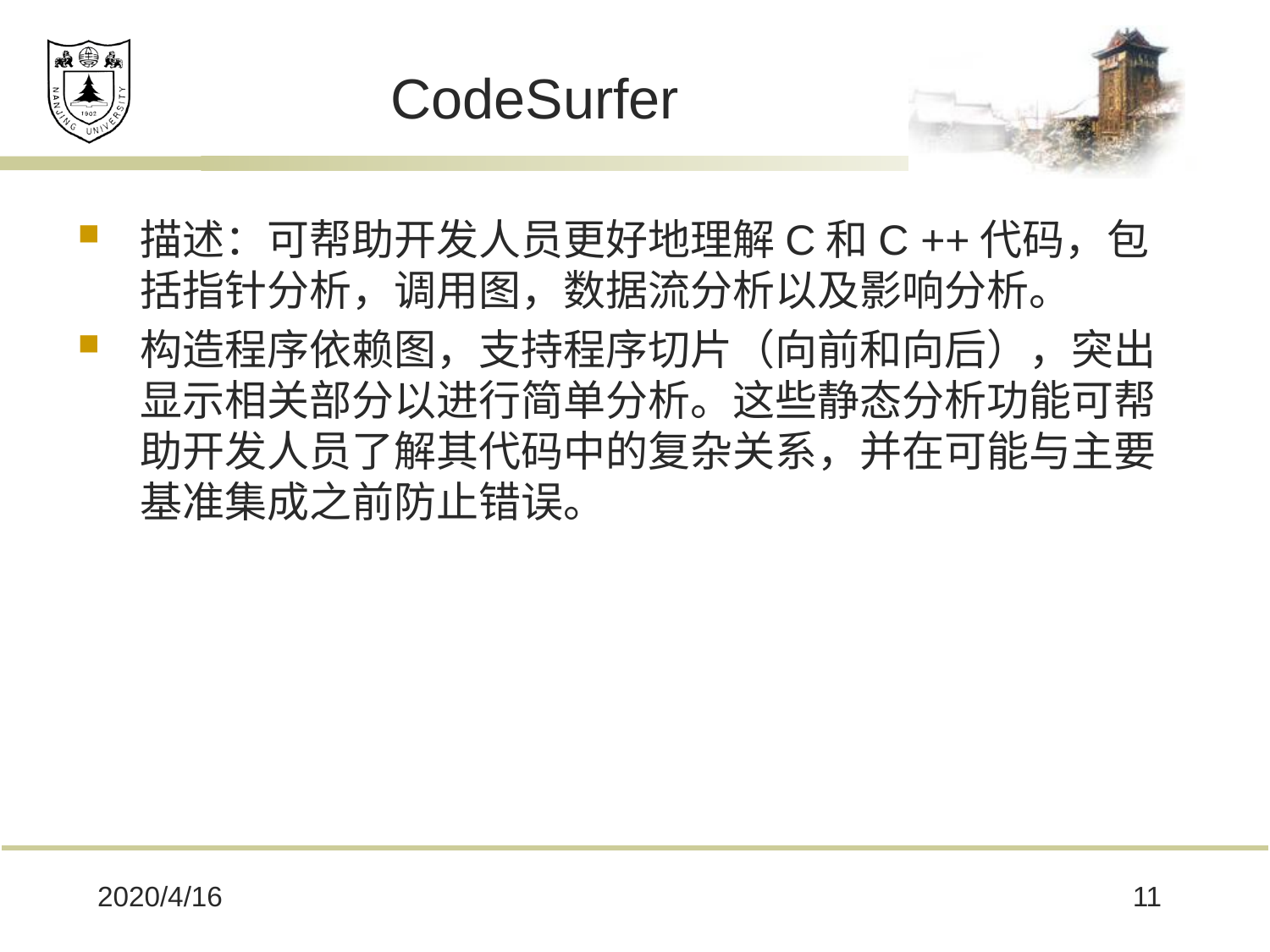

# CodeSurfer
描述：可帮助开发人员更好地理解C和C ++代码，包括指针分析，调用图，数据流分析以及影响分析。
构造程序依赖图，支持程序切片（向前和向后），突出显示相关部分以进行简单分析。这些静态分析功能可帮助开发人员了解其代码中的复杂关系，并在可能与主要基准集成之前防止错误。
2020/4/16
11